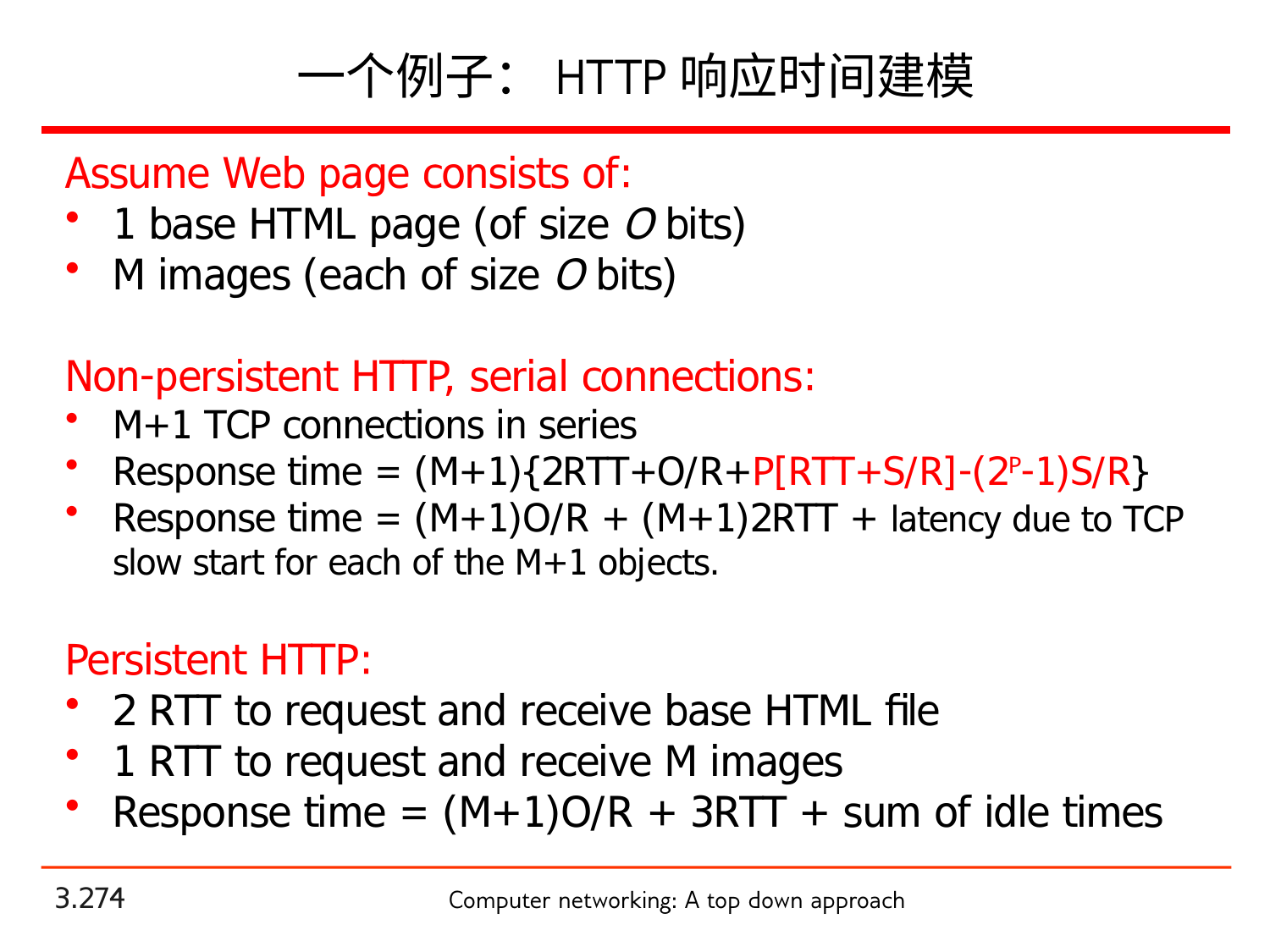

# 一个例子：HTTP响应时间建模
Assume Web page consists of:
1 base HTML page (of size O bits)
M images (each of size O bits)

Non-persistent HTTP, serial connections:
M+1 TCP connections in series
Response time = (M+1){2RTT+O/R+P[RTT+S/R]-(2P-1)S/R}
Response time = (M+1)O/R + (M+1)2RTT + latency due to TCP slow start for each of the M+1 objects.

Persistent HTTP:
2 RTT to request and receive base HTML file
1 RTT to request and receive M images
Response time = (M+1)O/R + 3RTT + sum of idle times
Computer networking: A top down approach